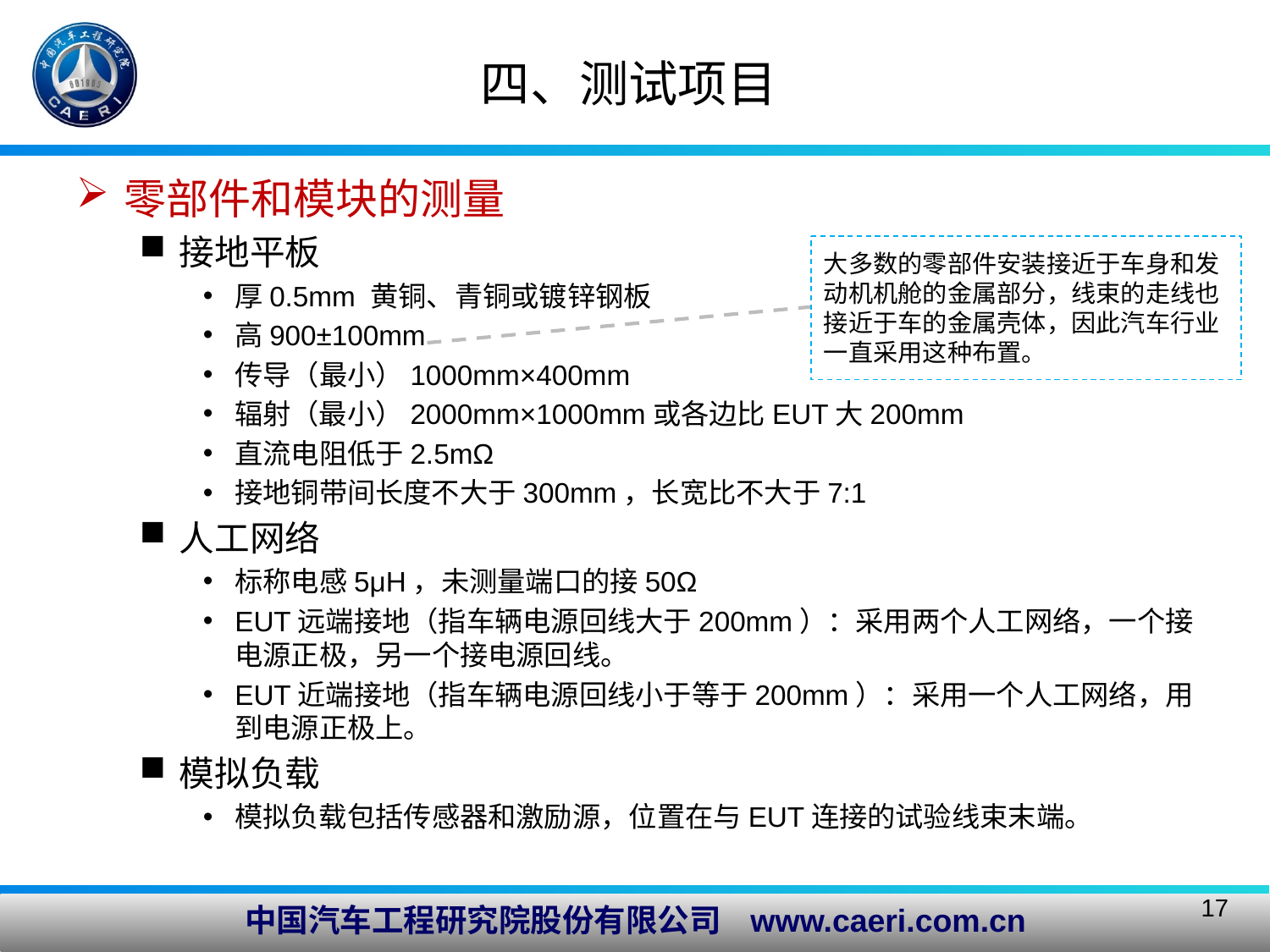

四、测试项目
零部件和模块的测量
接地平板
厚0.5mm 黄铜、青铜或镀锌钢板
高900±100mm
传导（最小）1000mm×400mm
辐射（最小）2000mm×1000mm或各边比EUT大200mm
直流电阻低于2.5mΩ
接地铜带间长度不大于300mm，长宽比不大于7:1
人工网络
标称电感5μH，未测量端口的接50Ω
EUT远端接地（指车辆电源回线大于200mm）：采用两个人工网络，一个接电源正极，另一个接电源回线。
EUT近端接地（指车辆电源回线小于等于200mm）：采用一个人工网络，用到电源正极上。
模拟负载
模拟负载包括传感器和激励源，位置在与EUT连接的试验线束末端。

大多数的零部件安装接近于车身和发动机机舱的金属部分，线束的走线也接近于车的金属壳体，因此汽车行业一直采用这种布置。
17